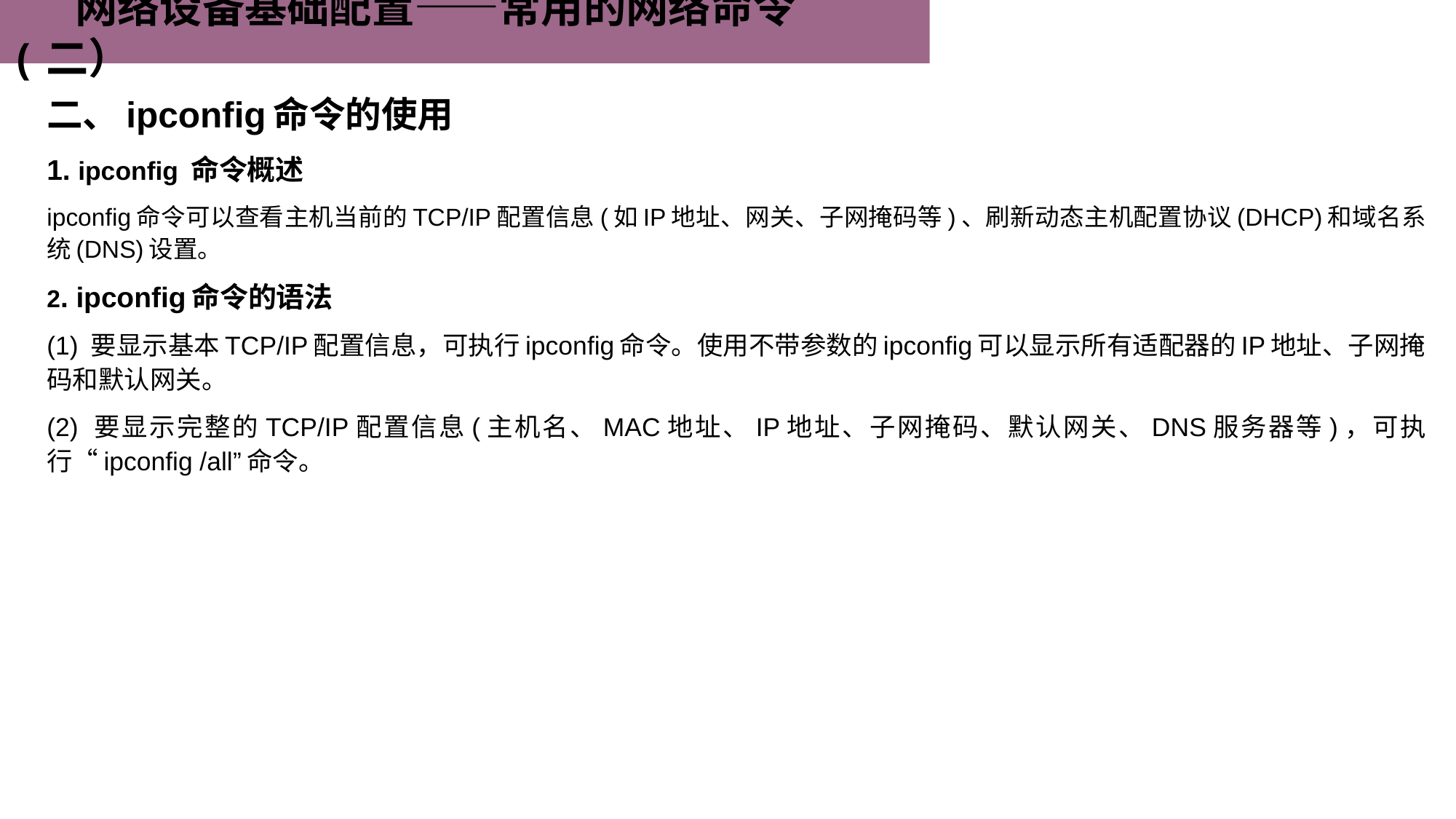

网络设备基础配置——常用的网络命令(二）
二、ipconfig命令的使用
1. ipconfig 命令概述
ipconfig命令可以查看主机当前的TCP/IP配置信息(如IP地址、网关、子网掩码等)、刷新动态主机配置协议(DHCP)和域名系统(DNS)设置。
2. ipconfig命令的语法
(1) 要显示基本TCP/IP配置信息，可执行ipconfig命令。使用不带参数的ipconfig可以显示所有适配器的IP地址、子网掩码和默认网关。
(2) 要显示完整的TCP/IP配置信息(主机名、MAC地址、IP地址、子网掩码、默认网关、DNS服务器等)，可执行“ipconfig /all”命令。